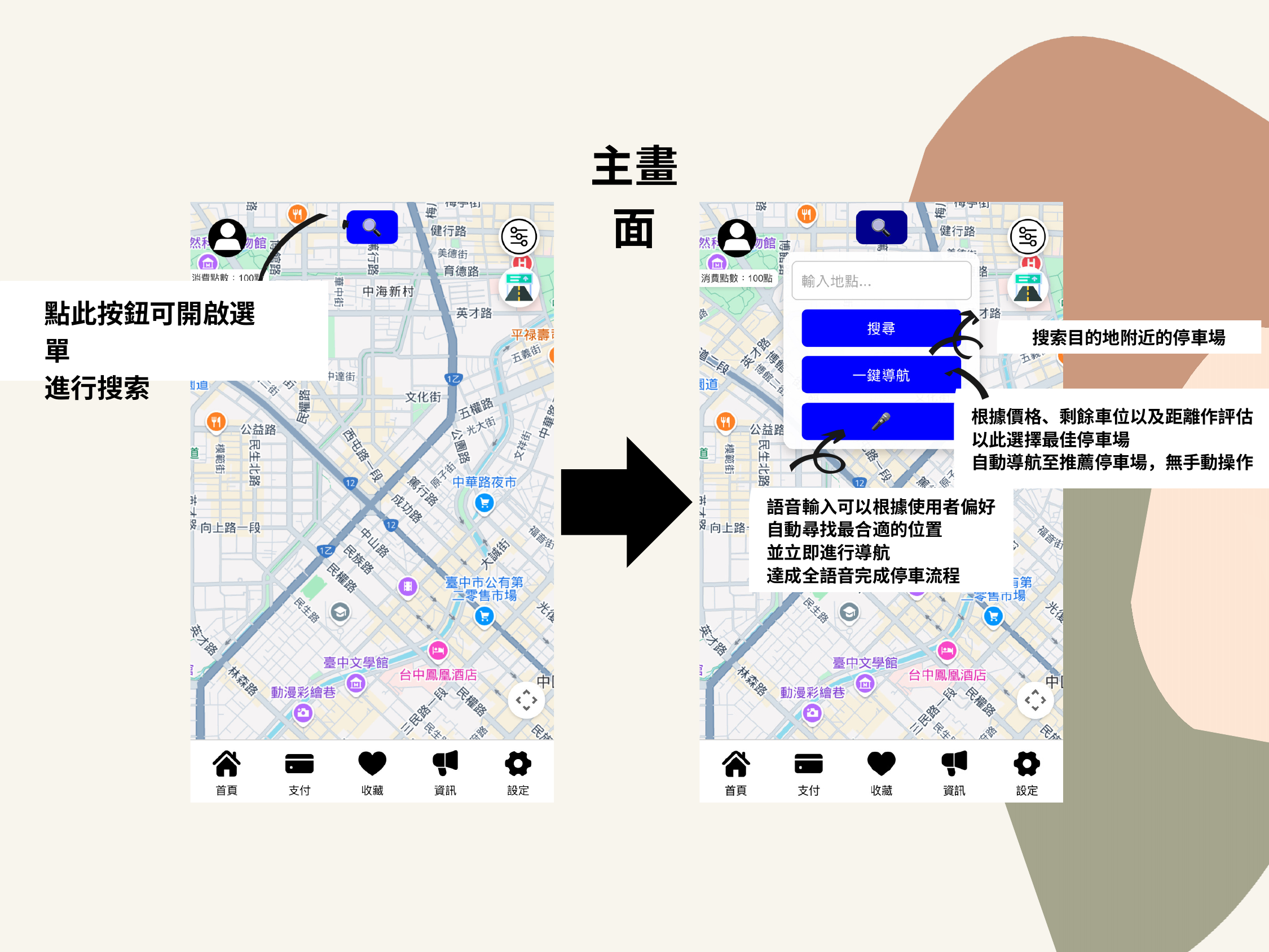

主畫面

點此按鈕可開啟選單
進行搜索

搜索目的地附近的停車場

根據價格、剩餘車位以及距離作評估
以此選擇最佳停車場
自動導航至推薦停車場，無手動操作

語音輸入可以根據使用者偏好
自動尋找最合適的位置
並立即進行導航
達成全語音完成停車流程